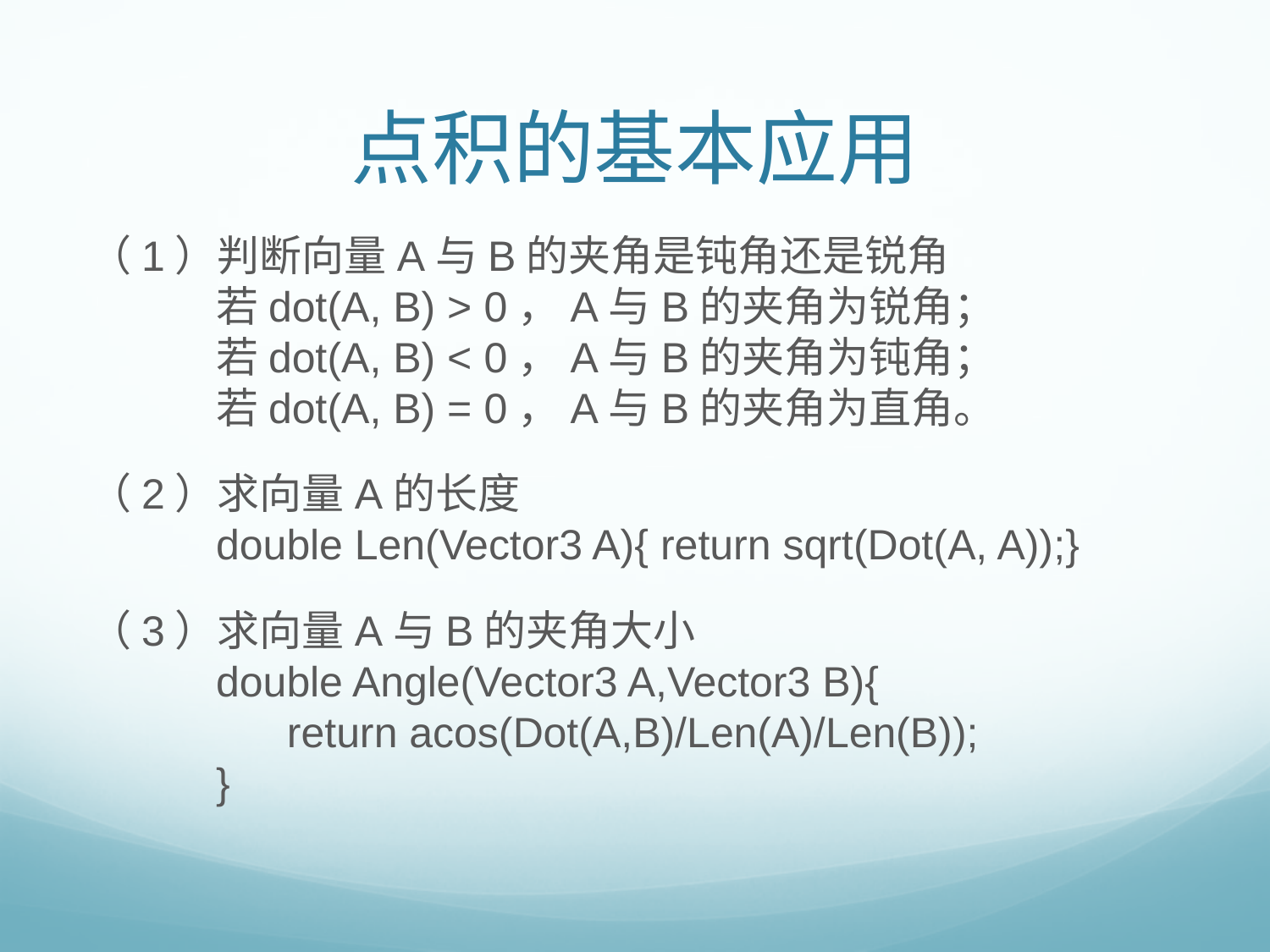

# 点积的基本应用
（1）判断向量A与B的夹角是钝角还是锐角
	若dot(A, B) > 0，A与B的夹角为锐角；
	若dot(A, B) < 0，A与B的夹角为钝角；
	若dot(A, B) = 0，A与B的夹角为直角。
（2）求向量A的长度
	double Len(Vector3 A){ return sqrt(Dot(A, A));}
（3）求向量A与B的夹角大小
	double Angle(Vector3 A,Vector3 B){
	      return acos(Dot(A,B)/Len(A)/Len(B));
	}